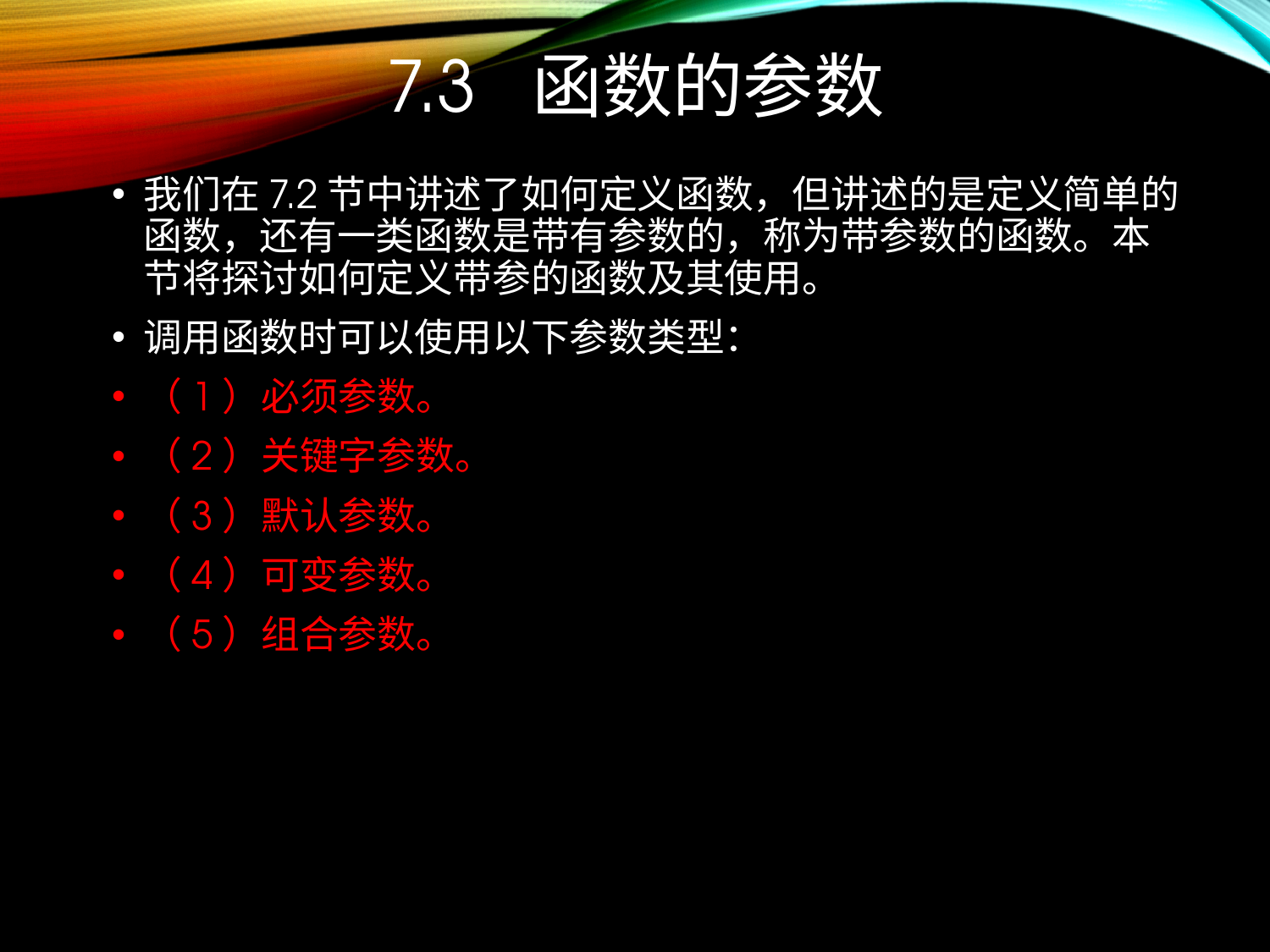

# 7.3  函数的参数
我们在7.2节中讲述了如何定义函数，但讲述的是定义简单的函数，还有一类函数是带有参数的，称为带参数的函数。本节将探讨如何定义带参的函数及其使用。
调用函数时可以使用以下参数类型：
（1）必须参数。
（2）关键字参数。
（3）默认参数。
（4）可变参数。
（5）组合参数。